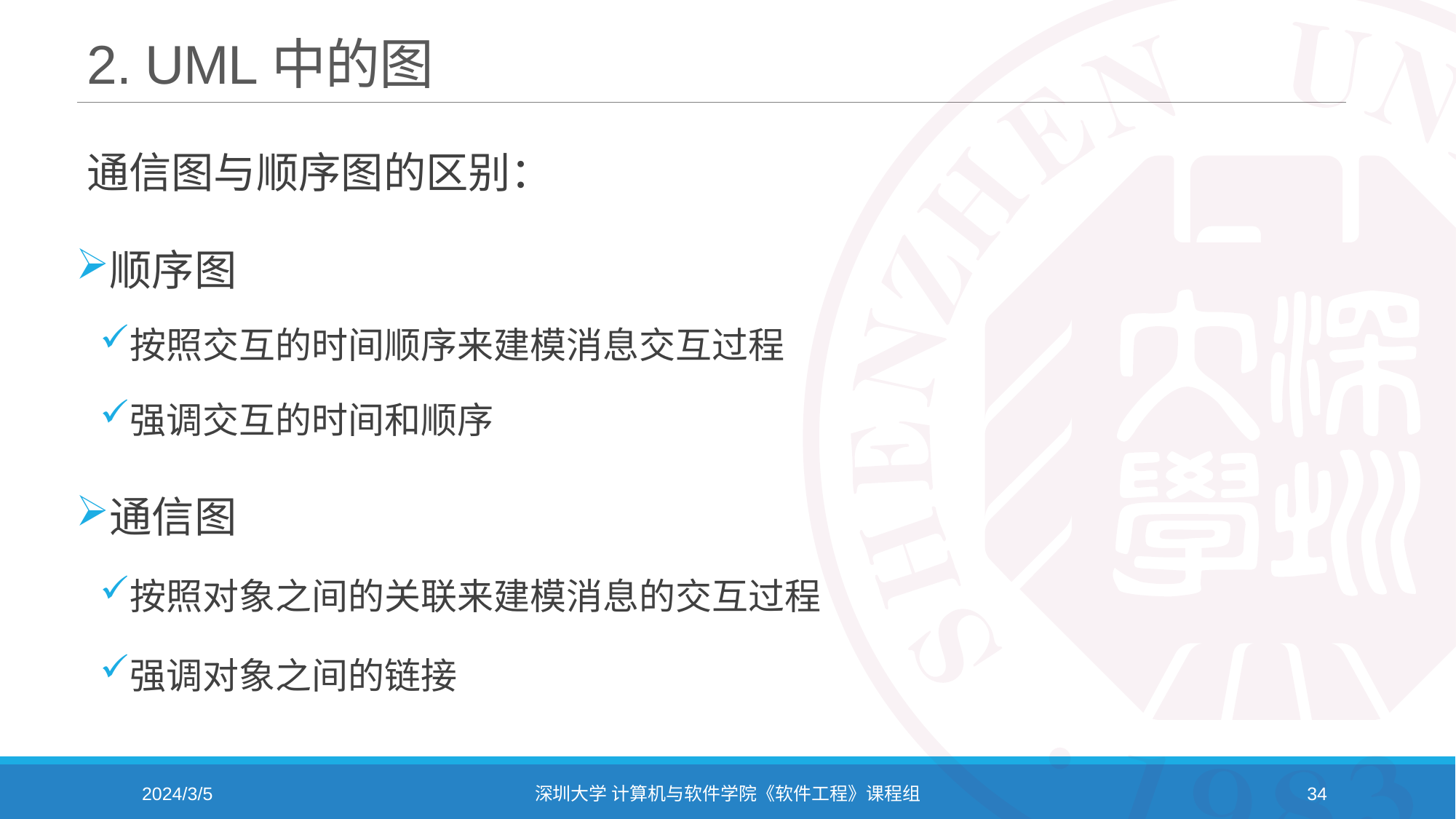

# 2. UML中的图
通信图与顺序图的区别：
顺序图
按照交互的时间顺序来建模消息交互过程
强调交互的时间和顺序
通信图
按照对象之间的关联来建模消息的交互过程
强调对象之间的链接

2024/3/5
深圳大学 计算机与软件学院《软件工程》课程组
34